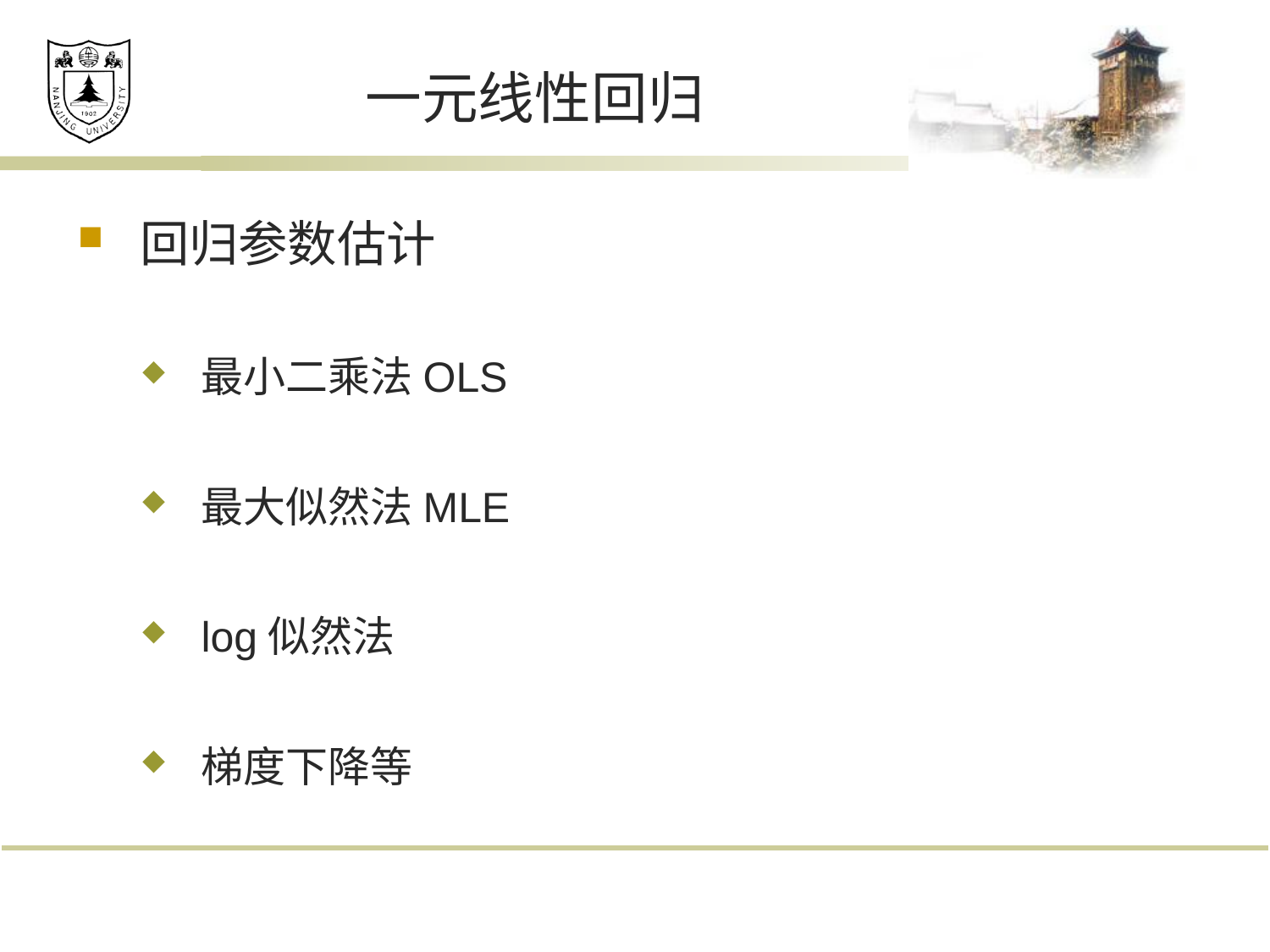

# 一元线性回归
回归参数估计

最小二乘法OLS

最大似然法MLE

log似然法

梯度下降等